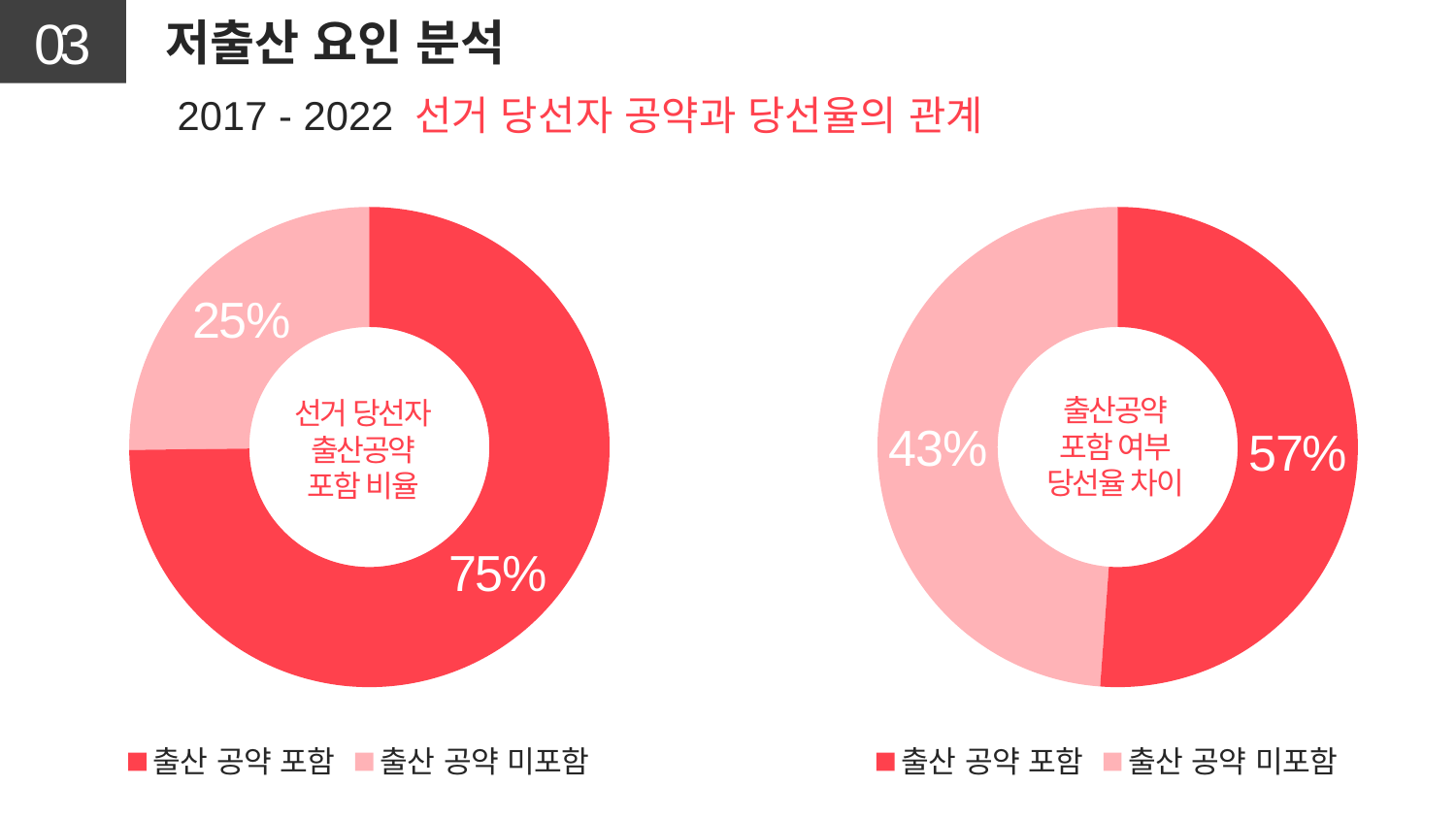

03
저출산 요인 분석
2017 - 2022 선거 당선자 공약과 당선율의 관계

### Chart

| Category | 수치 |
|---|---|
| 출산 공약 포함 | 0.7480620160000009 |
| 출산 공약 미포함 | 0.251937984 |

### Chart

| Category | 수치 |
|---|---|
| 출산 공약 포함 | 0.572 |
| 출산 공약 미포함 | 0.546 |
출산공약
포함 여부
당선율 차이
선거 당선자
출산공약
포함 비율